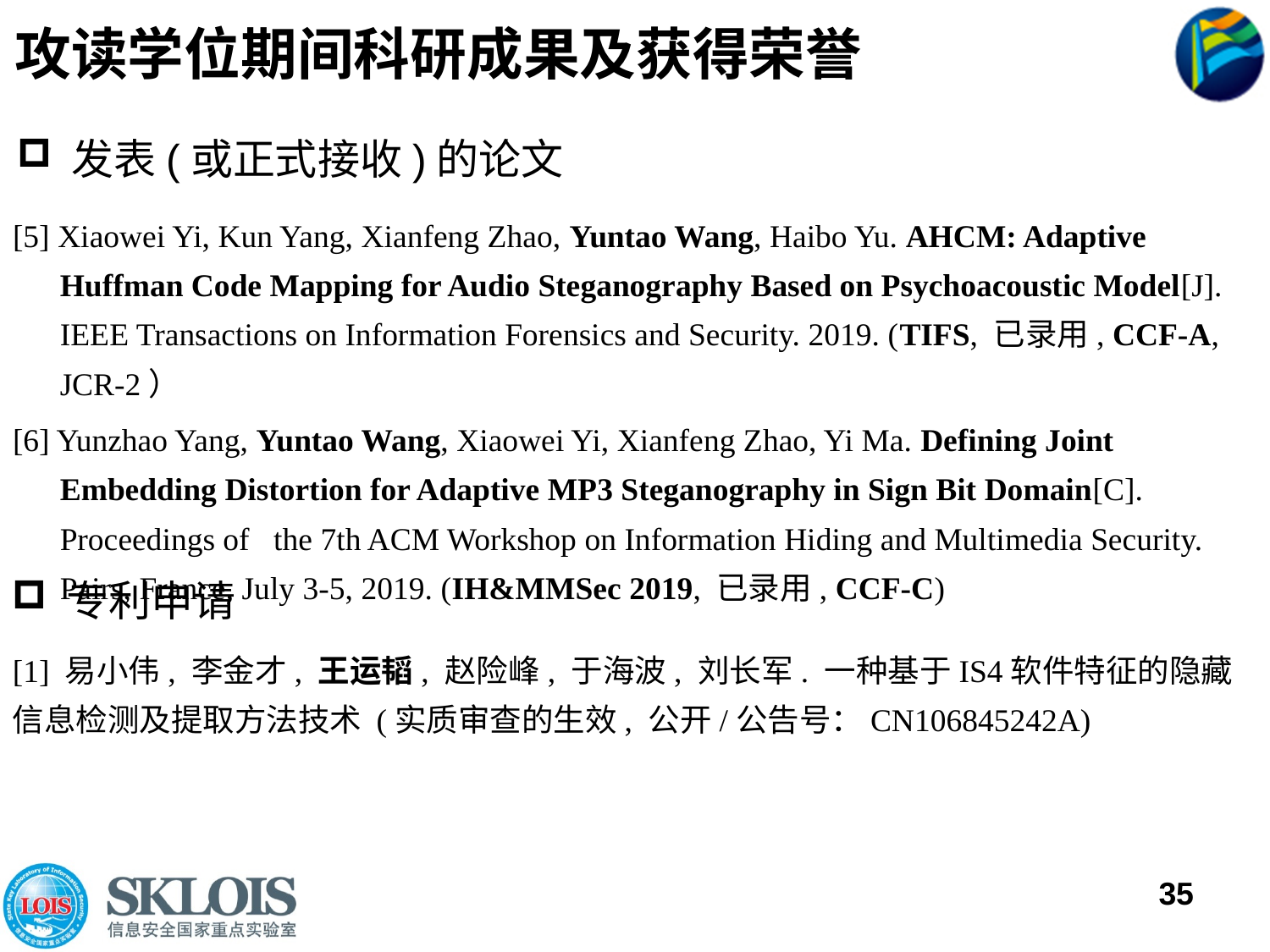

# 攻读学位期间科研成果及获得荣誉
 发表(或正式接收)的论文
[5] Xiaowei Yi, Kun Yang, Xianfeng Zhao, Yuntao Wang, Haibo Yu. AHCM: Adaptive Huffman Code Mapping for Audio Steganography Based on Psychoacoustic Model[J]. IEEE Transactions on Information Forensics and Security. 2019. (TIFS, 已录用, CCF-A, JCR-2）
[6] Yunzhao Yang, Yuntao Wang, Xiaowei Yi, Xianfeng Zhao, Yi Ma. Defining Joint Embedding Distortion for Adaptive MP3 Steganography in Sign Bit Domain[C]. Proceedings of   the 7th ACM Workshop on Information Hiding and Multimedia Security. Pairs, France, July 3-5, 2019. (IH&MMSec 2019, 已录用, CCF-C)

 专利申请
[1] 易小伟, 李金才, 王运韬, 赵险峰, 于海波, 刘长军. 一种基于IS4软件特征的隐藏信息检测及提取方法技术 (实质审查的生效, 公开/公告号：CN106845242A)
35